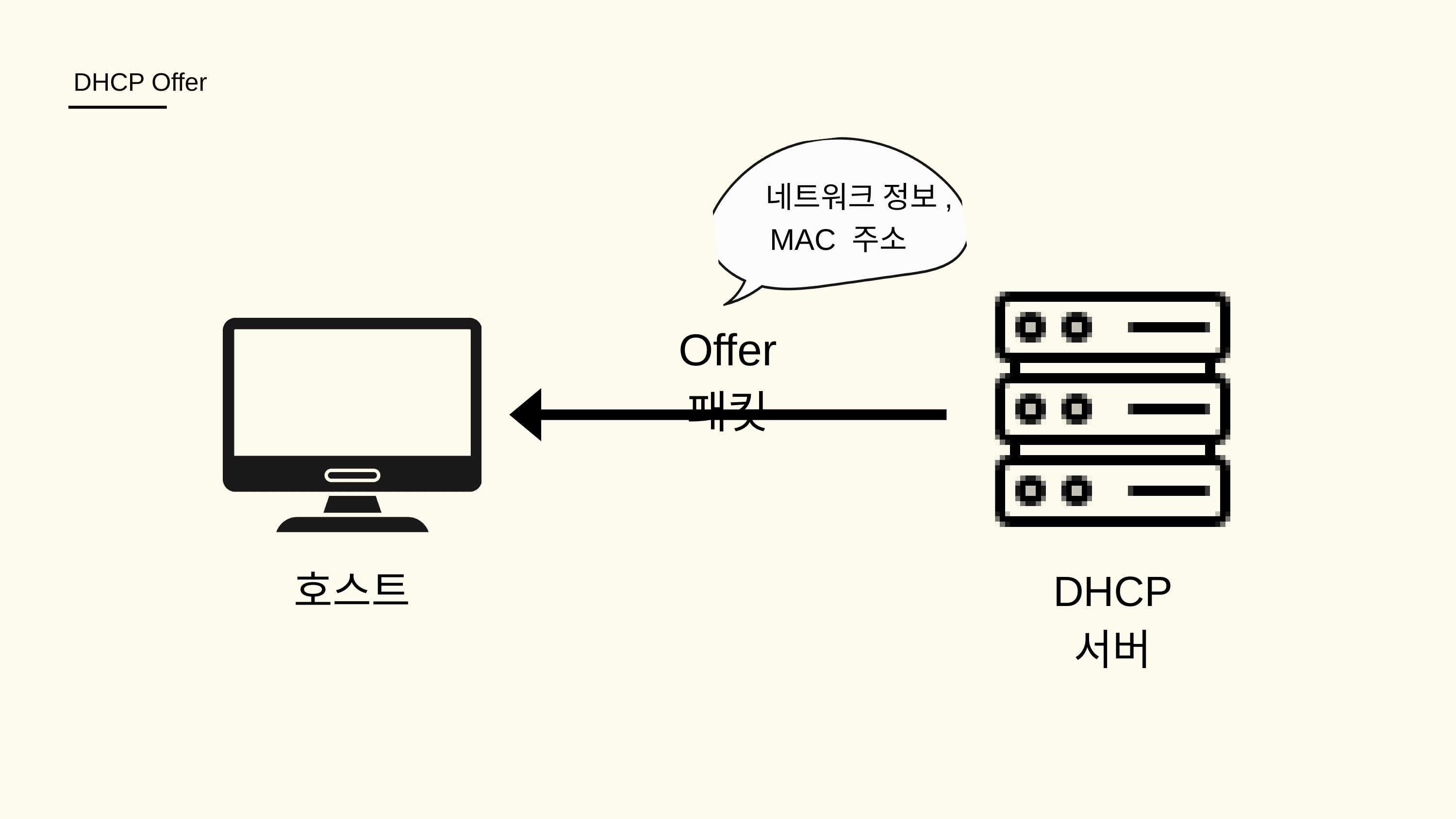

DHCP Offer

    네트워크 정보,
MAC 주소

Offer 패킷

호스트
DHCP 서버